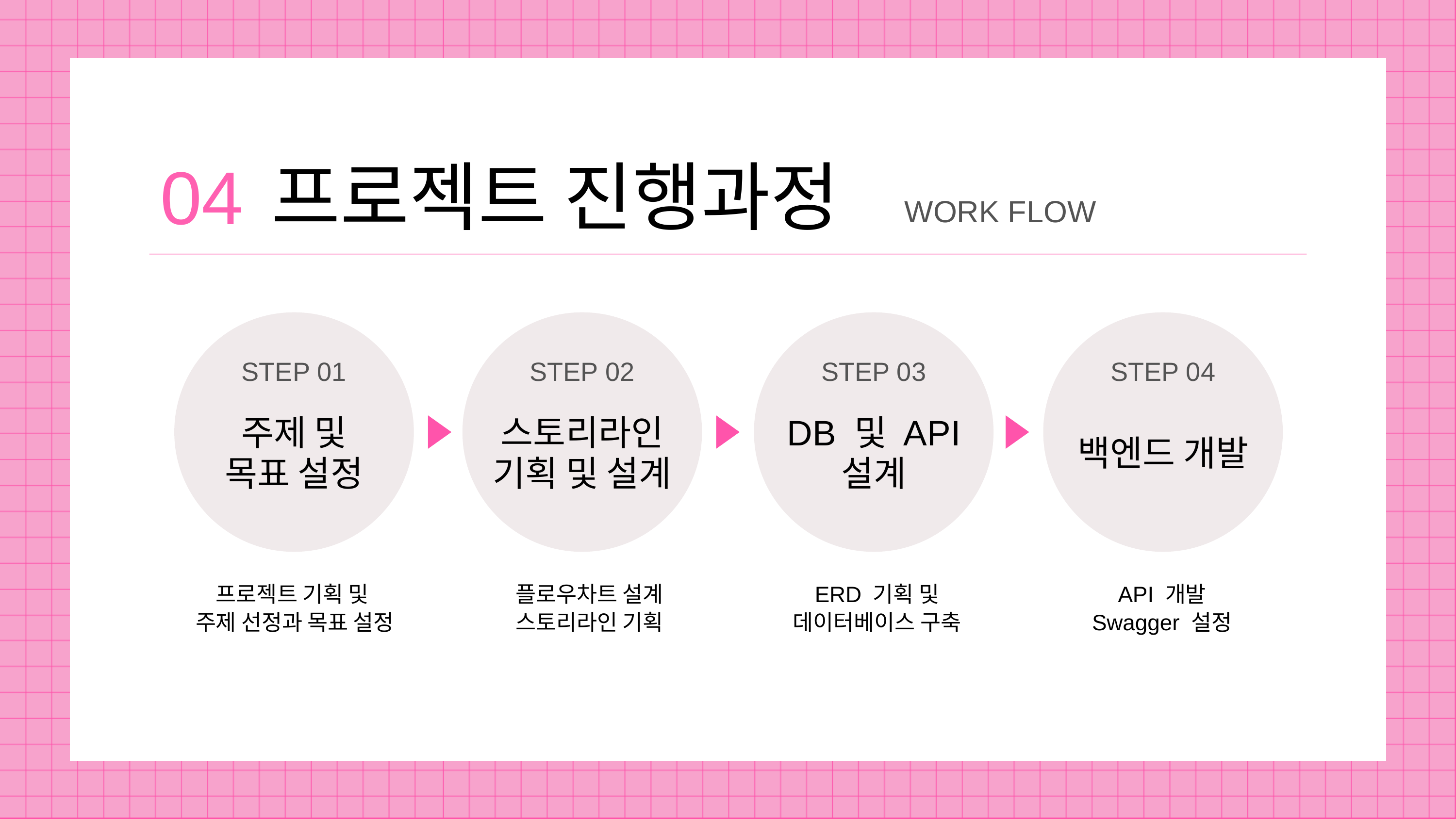

04
프로젝트 진행과정
WORK FLOW

STEP 01
STEP 02
STEP 03
STEP 04
DB 및 API 설계
주제 및
목표 설정
스토리라인 기획 및 설계

백엔드 개발
프로젝트 기획 및
주제 선정과 목표 설정
플로우차트 설계
스토리라인 기획
ERD 기획 및
데이터베이스 구축
API 개발
Swagger 설정